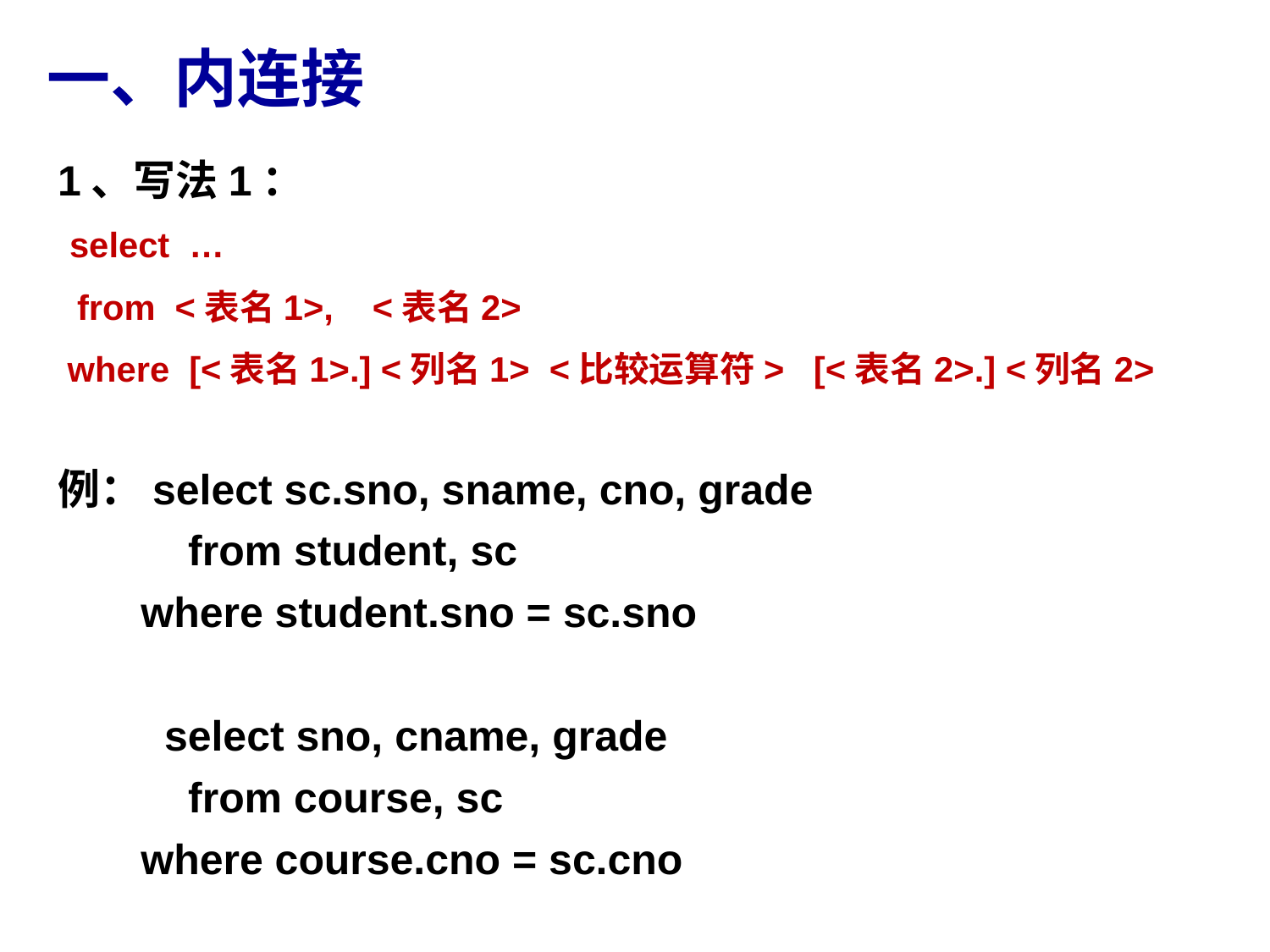

一、内连接
1、写法1：
 select  …
  from  <表名1>,    <表名2>
 where  [<表名1>.] <列名1>  <比较运算符>   [<表名2>.] <列名2>

例：select sc.sno, sname, cno, grade
           from student, sc
	   where student.sno = sc.sno

         select sno, cname, grade
           from course, sc
	   where course.cno = sc.cno